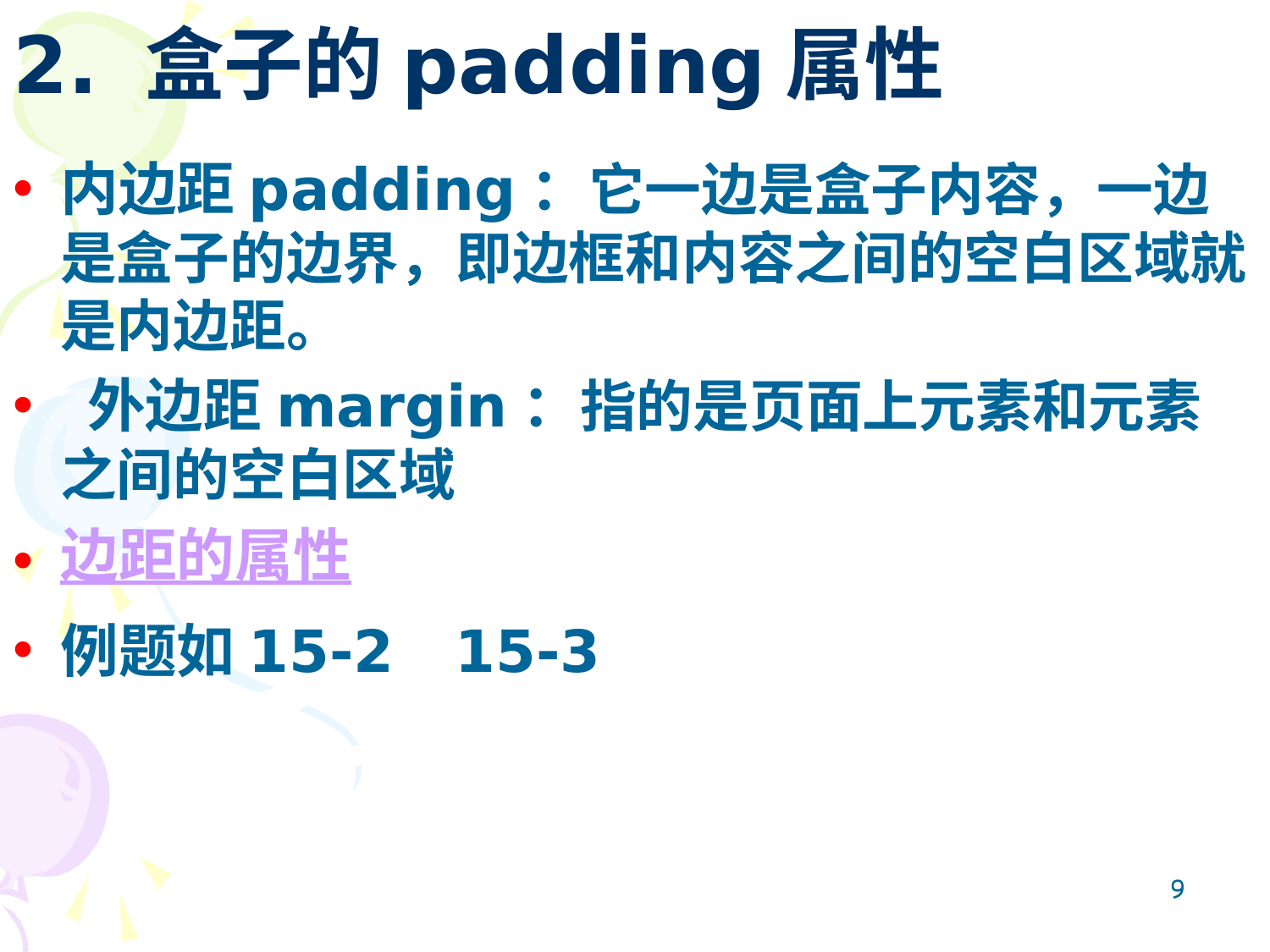

2. 盒子的padding属性
内边距padding：它一边是盒子内容，一边是盒子的边界，即边框和内容之间的空白区域就是内边距。
 外边距margin：指的是页面上元素和元素之间的空白区域
边距的属性
例题如15-2   15-3
9